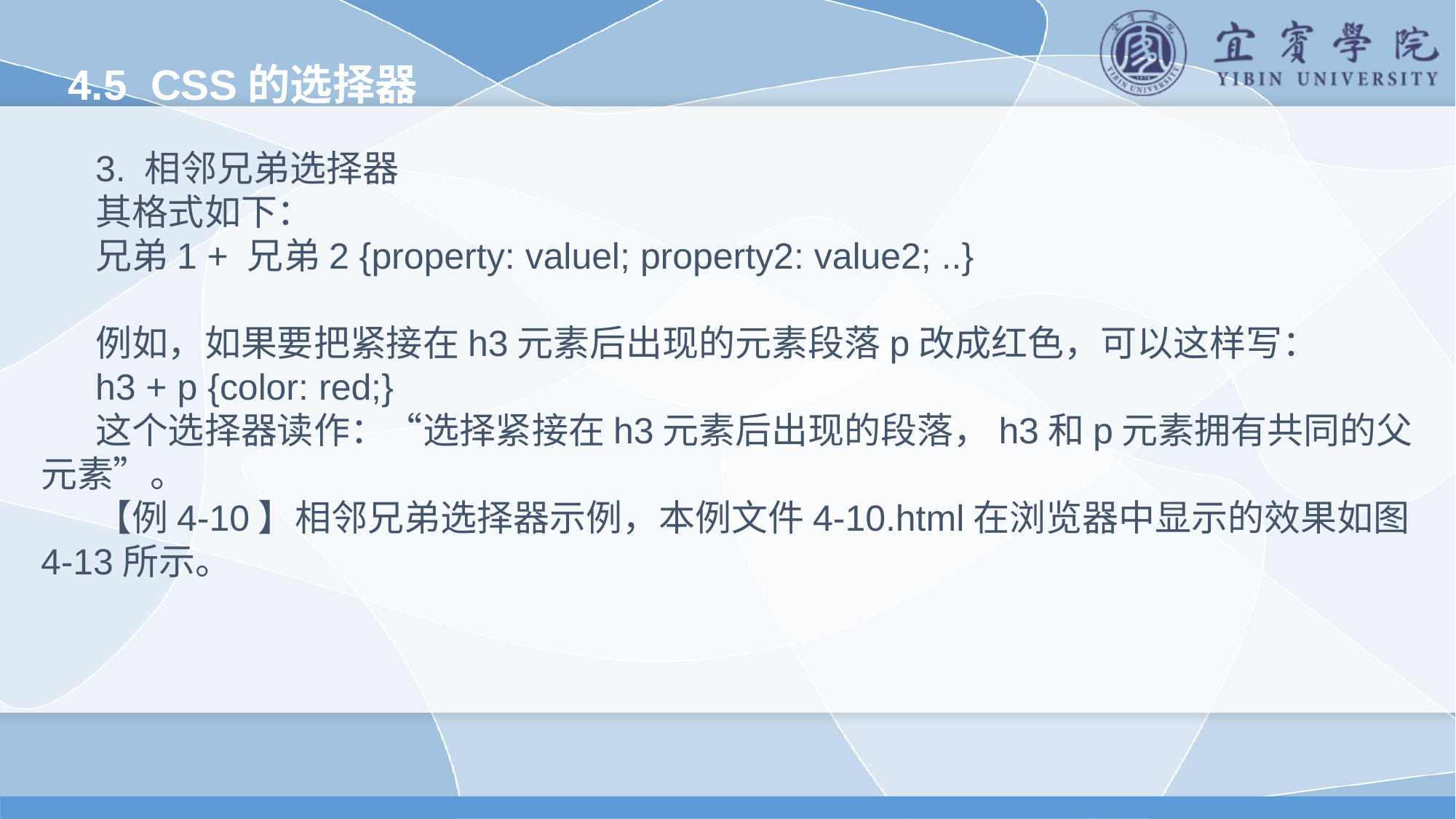

4.5  CSS的选择器
3. 相邻兄弟选择器
其格式如下：
兄弟1 + 兄弟2 {property: valuel; property2: value2; ..}

例如，如果要把紧接在h3元素后出现的元素段落p改成红色，可以这样写：
h3 + p {color: red;}
这个选择器读作：“选择紧接在h3元素后出现的段落，h3和p元素拥有共同的父元素”。
【例4-10】相邻兄弟选择器示例，本例文件4-10.html在浏览器中显示的效果如图4-13所示。